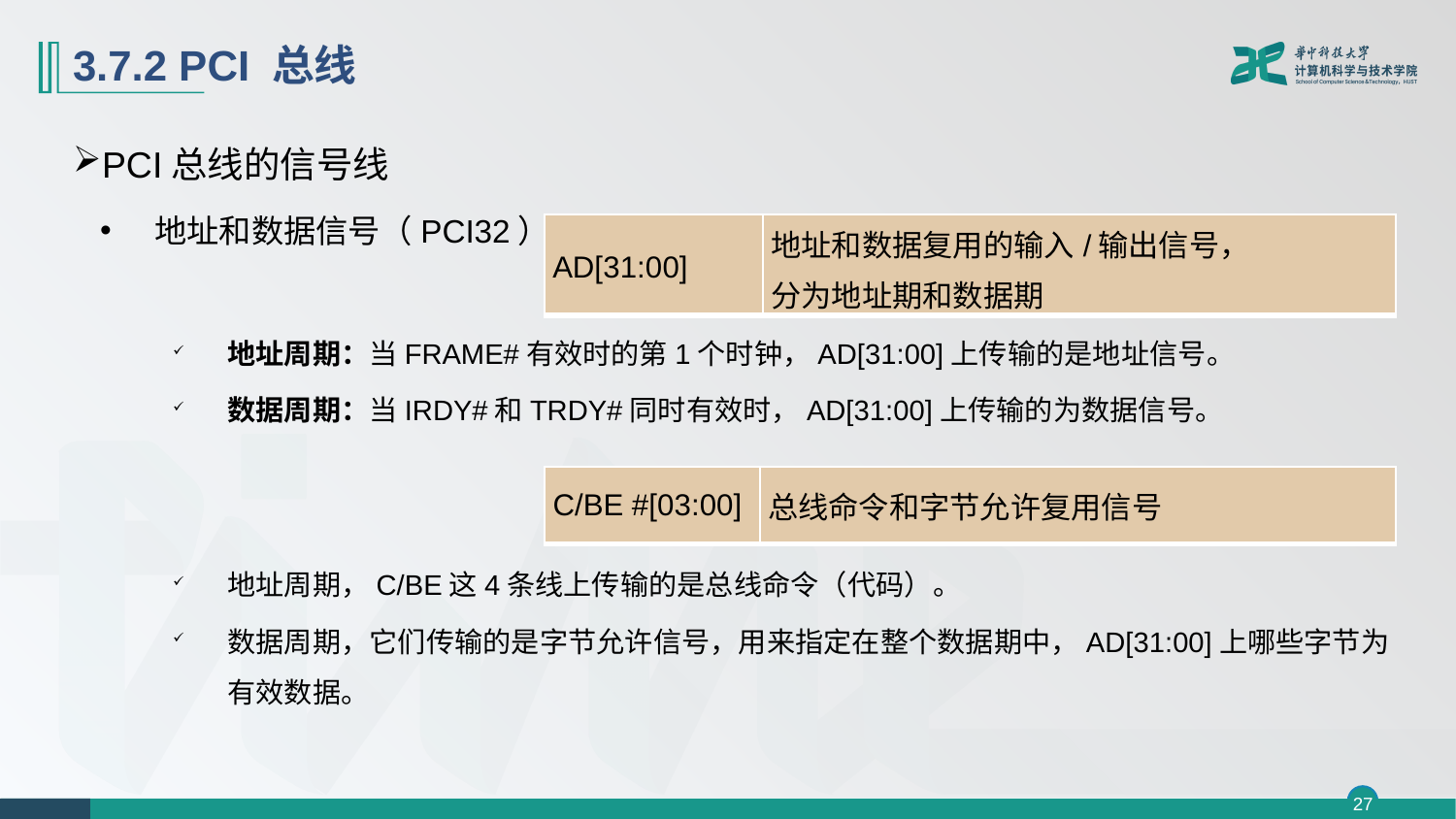

# 3.7.2 PCI 总线
PCI总线的信号线
地址和数据信号（PCI32）

地址周期：当FRAME#有效时的第1个时钟，AD[31:00]上传输的是地址信号。
数据周期：当IRDY#和TRDY#同时有效时，AD[31:00]上传输的为数据信号。

地址周期，C/BE这4条线上传输的是总线命令（代码）。
数据周期，它们传输的是字节允许信号，用来指定在整个数据期中，AD[31:00]上哪些字节为有效数据。

| AD[31:00] | 地址和数据复用的输入/输出信号， 分为地址期和数据期 |
| --- | --- |
| C/BE #[03:00] | 总线命令和字节允许复用信号 |
| --- | --- |